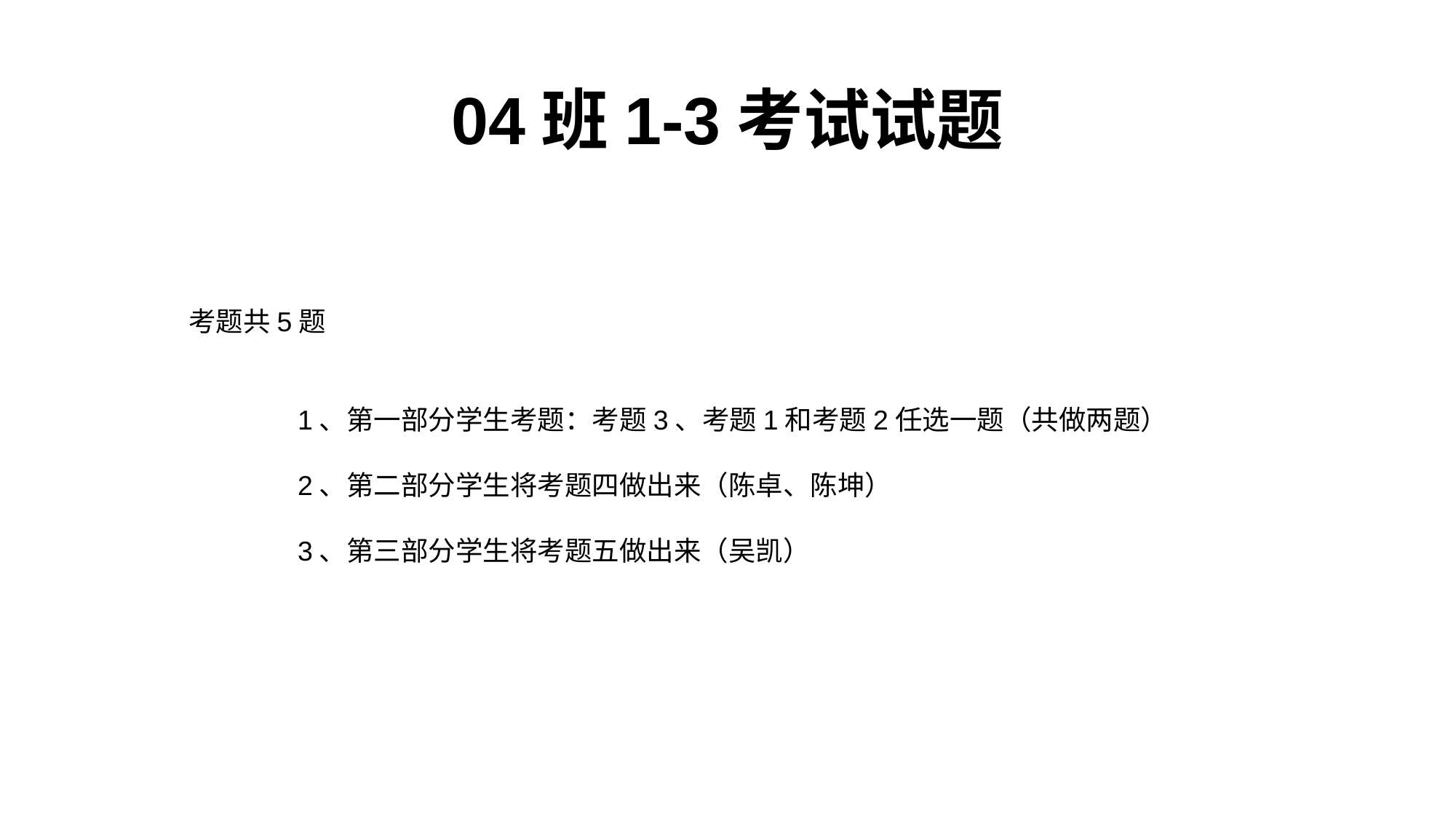

# 04班1-3考试试题

考题共5题

	1、第一部分学生考题：考题3、考题1和考题2任选一题（共做两题）

	2、第二部分学生将考题四做出来（陈卓、陈坤）

	3、第三部分学生将考题五做出来（吴凯）